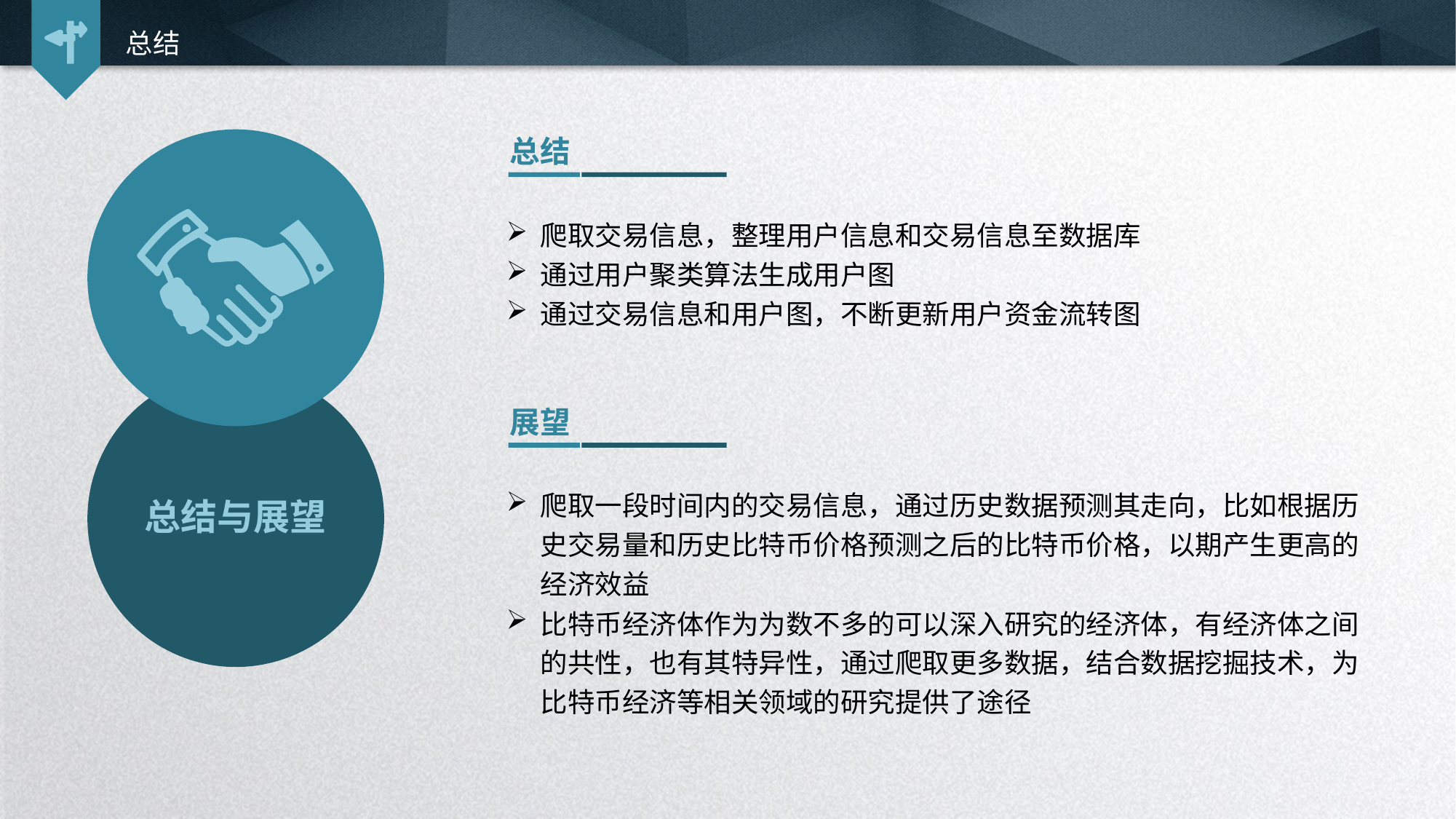

总结
总结

爬取交易信息，整理用户信息和交易信息至数据库
通过用户聚类算法生成用户图
通过交易信息和用户图，不断更新用户资金流转图

展望

爬取一段时间内的交易信息，通过历史数据预测其走向，比如根据历史交易量和历史比特币价格预测之后的比特币价格，以期产生更高的经济效益
比特币经济体作为为数不多的可以深入研究的经济体，有经济体之间的共性，也有其特异性，通过爬取更多数据，结合数据挖掘技术，为比特币经济等相关领域的研究提供了途径
总结与展望
延时符